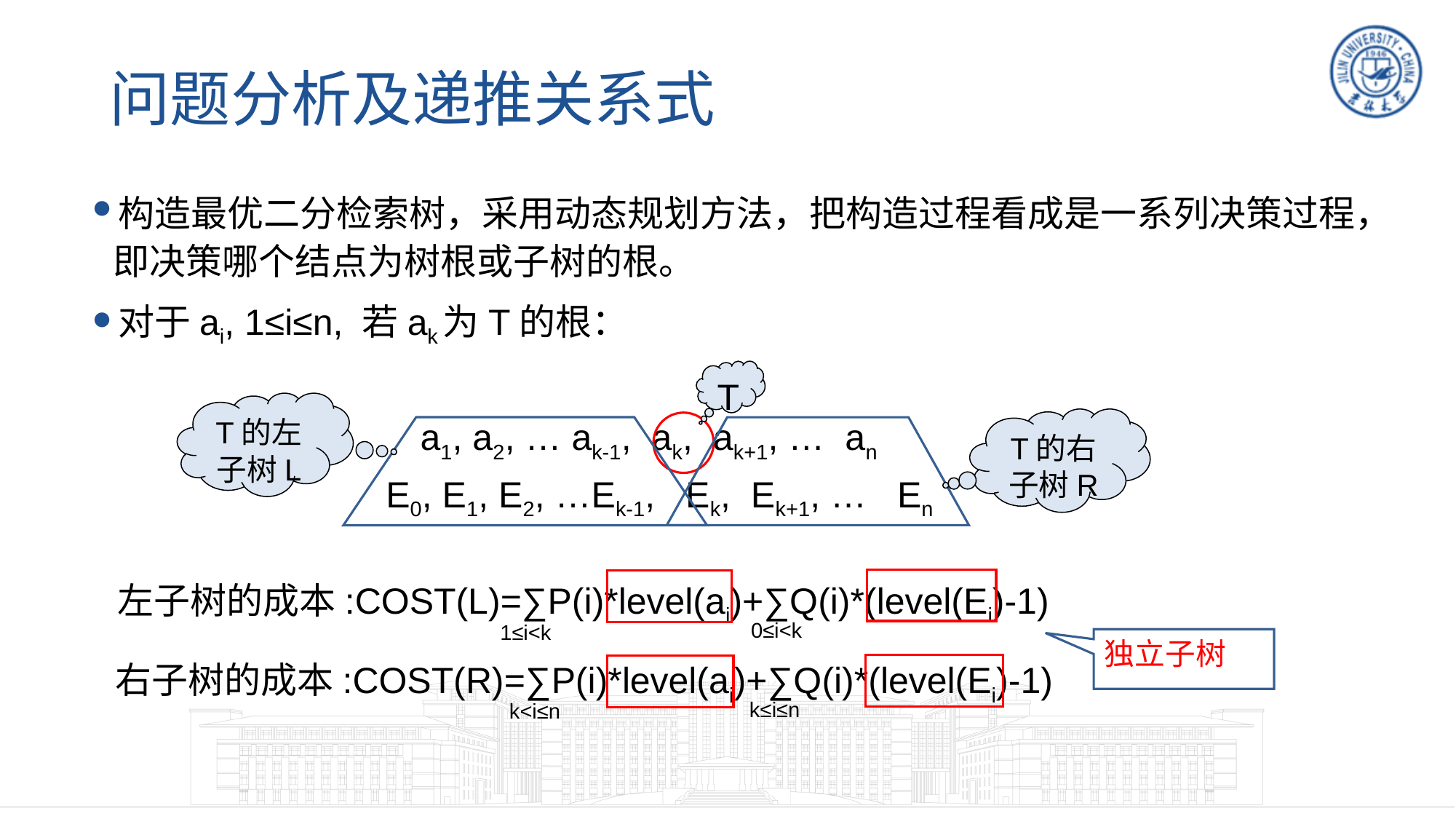

# 问题分析及递推关系式
构造最优二分检索树，采用动态规划方法，把构造过程看成是一系列决策过程，即决策哪个结点为树根或子树的根。
对于ai, 1≤i≤n, 若ak为T的根：

T

T的左子树L
a1, a2, … ak-1,  ak,  ak+1, …  an
T的右子树R

E0, E1, E2, …Ek-1,   Ek,  Ek+1, …   En

独立子树

左子树的成本:COST(L)=∑P(i)*level(ai)+∑Q(i)*(level(Ei)-1)
0≤i<k
1≤i<k
右子树的成本:COST(R)=∑P(i)*level(ai)+∑Q(i)*(level(Ei)-1)
k≤i≤n
k<i≤n
75